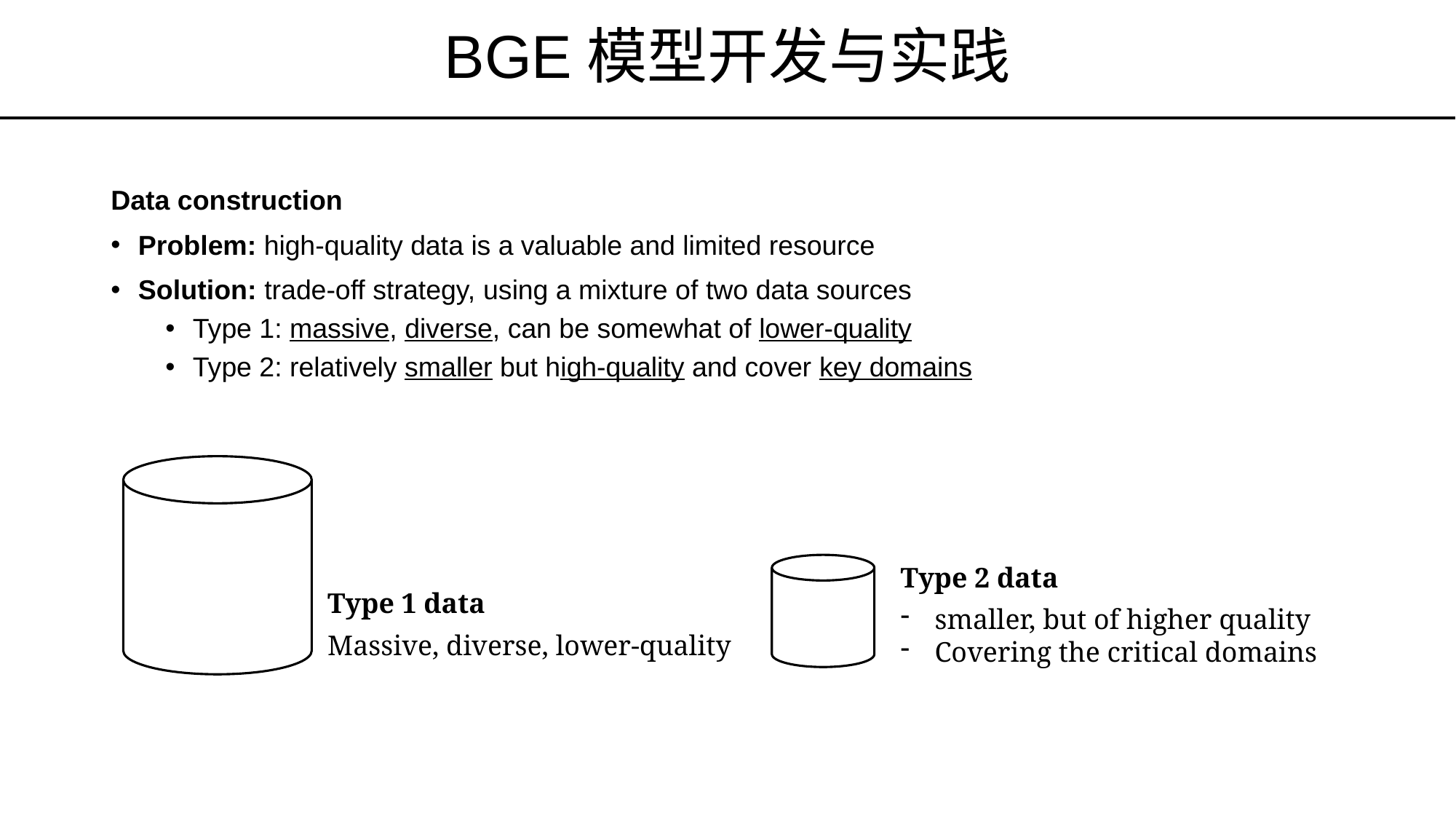

# BGE模型开发与实践
Data construction
Problem: high-quality data is a valuable and limited resource
Solution: trade-off strategy, using a mixture of two data sources
Type 1: massive, diverse, can be somewhat of lower-quality
Type 2: relatively smaller but high-quality and cover key domains

Type 2 data
smaller, but of higher quality
Covering the critical domains
Type 1 data
Massive, diverse, lower-quality